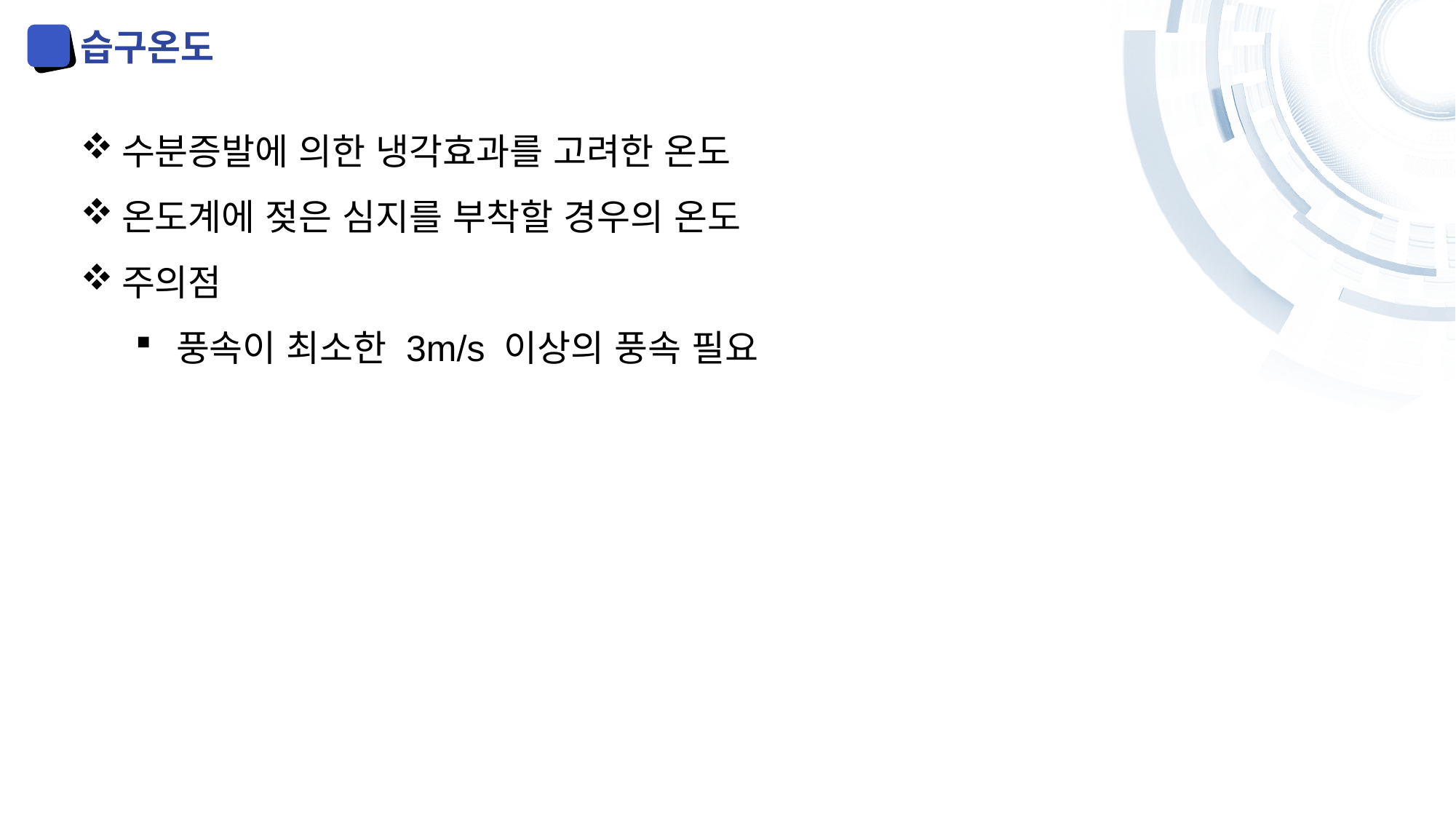

습구온도

수분증발에 의한 냉각효과를 고려한 온도
온도계에 젖은 심지를 부착할 경우의 온도
주의점
풍속이 최소한 3m/s 이상의 풍속 필요